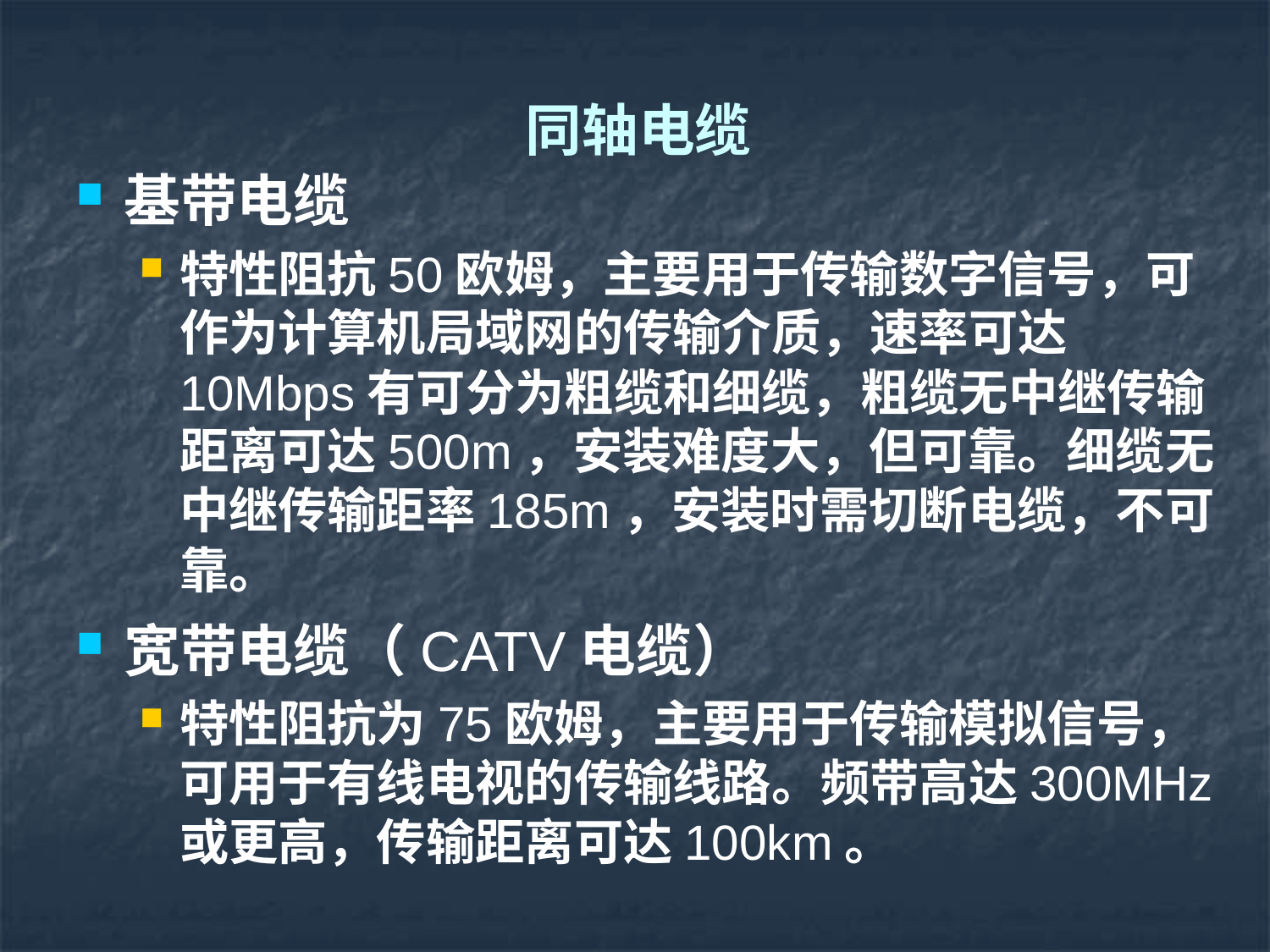

# 同轴电缆
基带电缆
特性阻抗50欧姆，主要用于传输数字信号，可作为计算机局域网的传输介质，速率可达10Mbps有可分为粗缆和细缆，粗缆无中继传输距离可达500m，安装难度大，但可靠。细缆无中继传输距率185m，安装时需切断电缆，不可靠。
宽带电缆（CATV电缆）
特性阻抗为75欧姆，主要用于传输模拟信号，可用于有线电视的传输线路。频带高达300MHz或更高，传输距离可达100km。